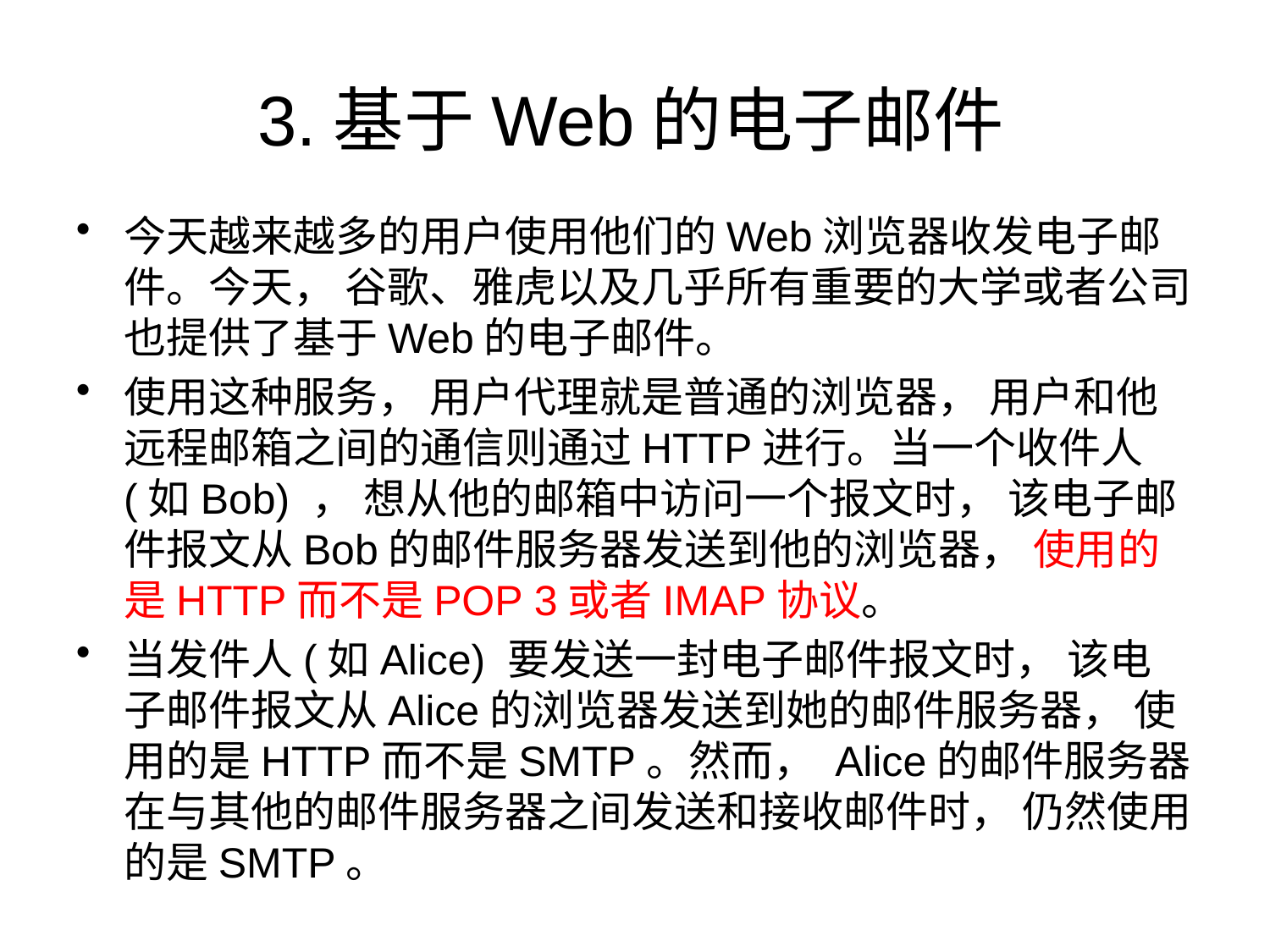

# 3.基于Web的电子邮件
今天越来越多的用户使用他们的Web浏览器收发电子邮件。今天， 谷歌、雅虎以及几乎所有重要的大学或者公司也提供了基于Web的电子邮件。
使用这种服务， 用户代理就是普通的浏览器， 用户和他远程邮箱之间的通信则通过HTTP进行。当一个收件人(如Bob) ， 想从他的邮箱中访问一个报文时， 该电子邮件报文从Bob的邮件服务器发送到他的浏览器， 使用的是HTTP而不是POP 3或者IMAP协议。
当发件人(如Alice) 要发送一封电子邮件报文时， 该电子邮件报文从Alice的浏览器发送到她的邮件服务器， 使用的是HTTP而不是SMTP。然而， Alice的邮件服务器在与其他的邮件服务器之间发送和接收邮件时， 仍然使用的是SMTP。